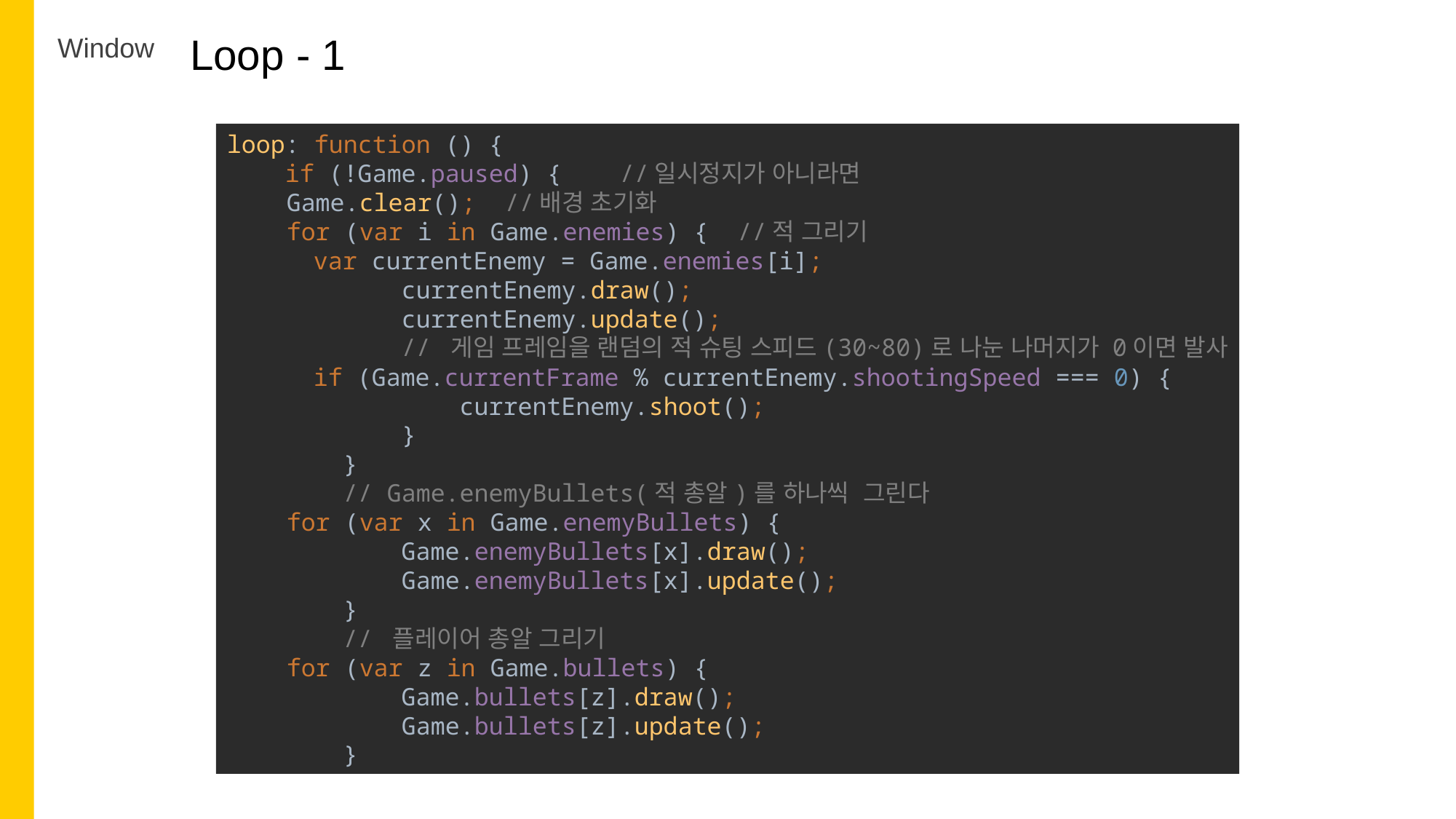

Loop - 1
Window
loop: function () {
    if (!Game.paused) {    //일시정지가 아니라면
        Game.clear();  //배경 초기화
        for (var i in Game.enemies) {  //적 그리기
            var currentEnemy = Game.enemies[i];
            currentEnemy.draw();
            currentEnemy.update();
            // 게임 프레임을 랜덤의 적 슈팅 스피드(30~80)로 나눈 나머지가 0이면 발사
            if (Game.currentFrame % currentEnemy.shootingSpeed === 0) {
                currentEnemy.shoot();
            }
        }
        // Game.enemyBullets(적 총알)를 하나씩  그린다
        for (var x in Game.enemyBullets) {
            Game.enemyBullets[x].draw();
            Game.enemyBullets[x].update();
        }
        // 플레이어 총알 그리기
        for (var z in Game.bullets) {
            Game.bullets[z].draw();
            Game.bullets[z].update();
        }